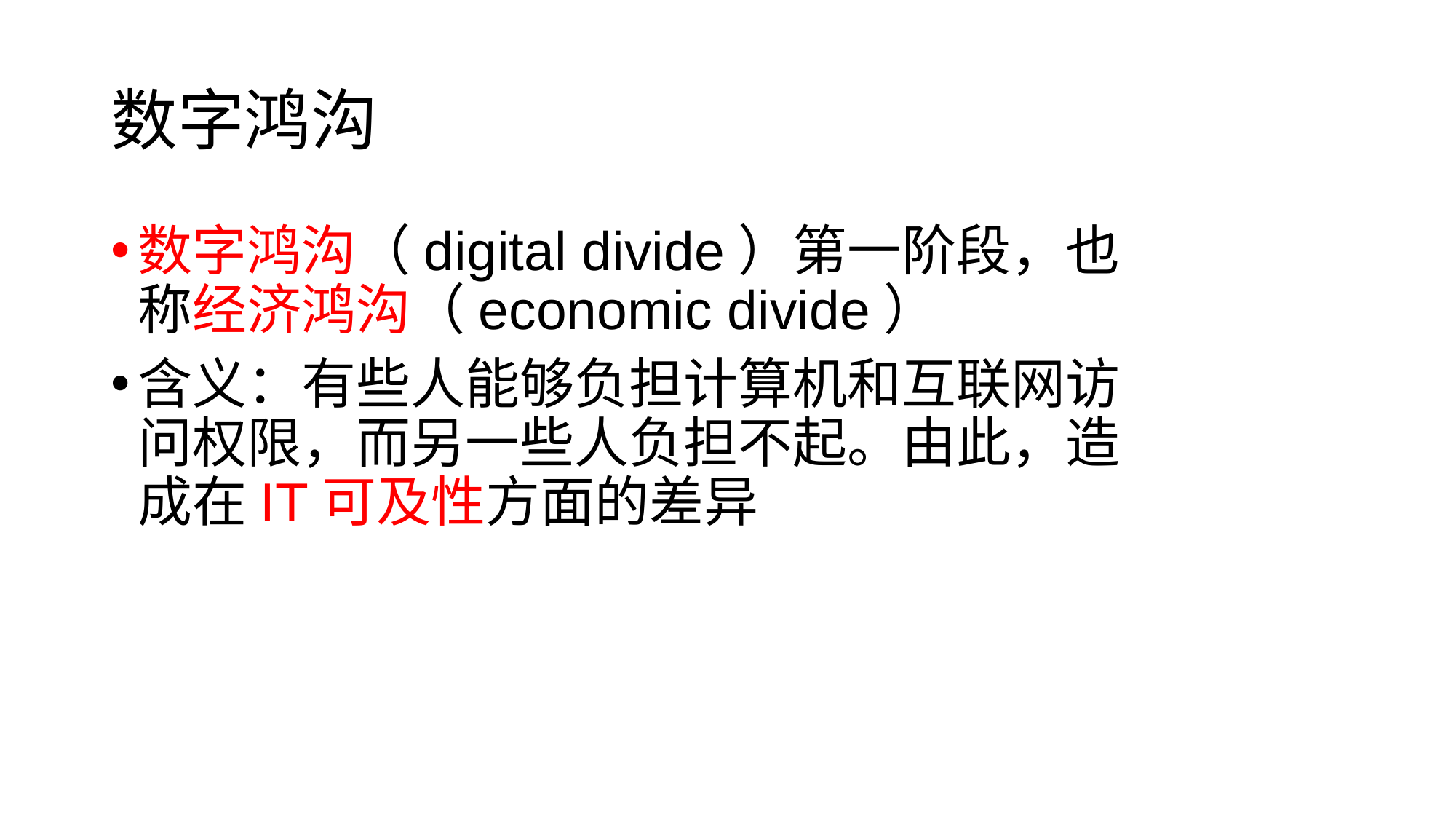

# 数字鸿沟
数字鸿沟（digital divide）第一阶段，也称经济鸿沟（economic divide）
含义：有些人能够负担计算机和互联网访问权限，而另一些人负担不起。由此，造成在IT可及性方面的差异